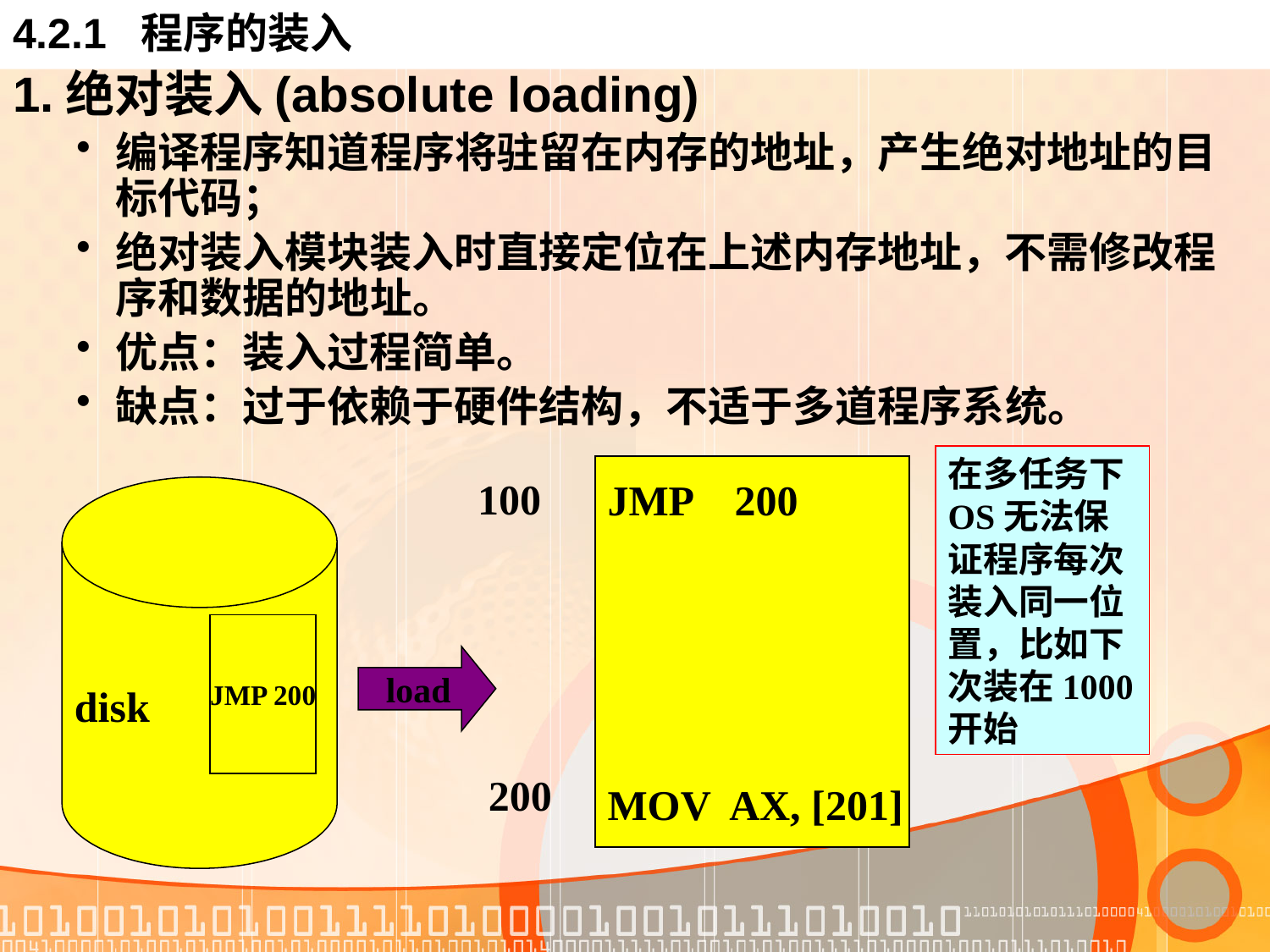

# 4.2.1  程序的装入
1.绝对装入(absolute loading)
编译程序知道程序将驻留在内存的地址，产生绝对地址的目标代码；
绝对装入模块装入时直接定位在上述内存地址，不需修改程序和数据的地址。
优点：装入过程简单。
缺点：过于依赖于硬件结构，不适于多道程序系统。
在多任务下OS无法保证程序每次装入同一位置，比如下次装在1000开始
JMP    200

MOV  AX, [201]
100
200
disk
JMP 200
load